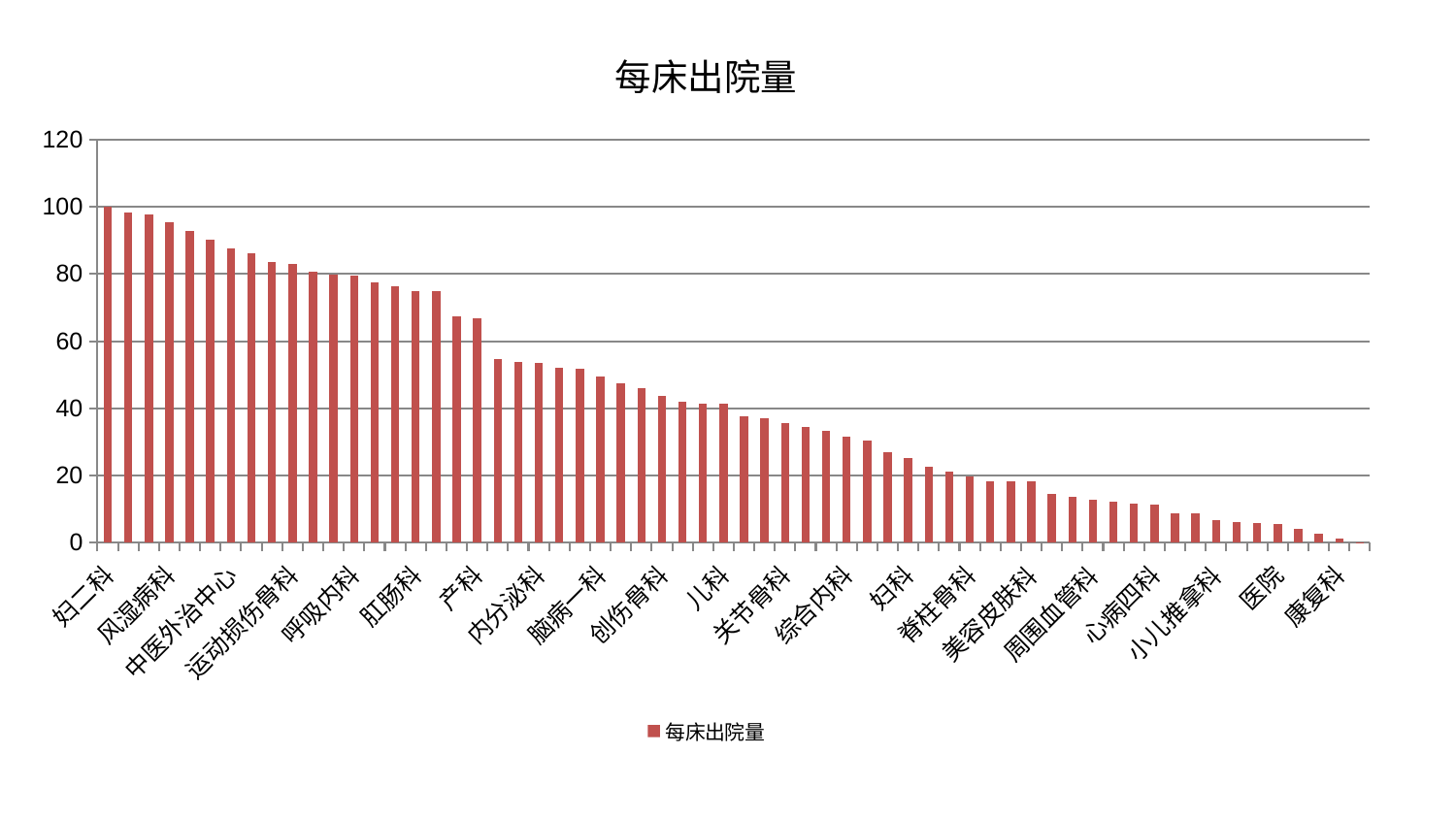

### Chart: 每床出院量

| Category | 每床出院量 |
|---|---|
| 妇二科 | 99.94397586328228 |
| 心血管内科 | 98.35935056767863 |
| 血液科 | 97.72492846045708 |
| 风湿病科 | 95.28248935910213 |
| 微创骨科 | 92.77703562942649 |
| 肿瘤内科 | 90.34709279316742 |
| 中医外治中心 | 87.60170901770886 |
| 神经内科 | 86.03346958737161 |
| 老年医学科 | 83.61916864934965 |
| 运动损伤骨科 | 82.8530755694858 |
| 眼科 | 80.5522051128492 |
| 中医经典科 | 79.91075082843165 |
| 呼吸内科 | 79.66354055238195 |
| 小儿骨科 | 77.52946037154543 |
| 骨科 | 76.28297960129436 |
| 肛肠科 | 74.92392304307963 |
| 肾病科 | 74.77376504738737 |
| 东区重症医学科 | 67.40569142934842 |
| 产科 | 66.86341775354781 |
| 东区肾病科 | 54.7385460405754 |
| 泌尿外科 | 53.73837416135321 |
| 内分泌科 | 53.523201018188615 |
| 心病二科 | 52.12175482171728 |
| 消化内科 | 51.78145224069426 |
| 脑病一科 | 49.522380592504156 |
| 针灸科 | 47.32380729576491 |
| 显微骨科 | 45.994222984124235 |
| 创伤骨科 | 43.55722972550771 |
| 耳鼻喉科 | 41.860620526107525 |
| 脑病二科 | 41.46765656403413 |
| 儿科 | 41.26945747915918 |
| 西区重症医学科 | 37.51261639909678 |
| 重症医学科 | 37.18336348152489 |
| 关节骨科 | 35.70191747406777 |
| 肝胆外科 | 34.37956479087991 |
| 肾脏内科 | 33.23162147085657 |
| 综合内科 | 31.618336289406756 |
| 男科 | 30.320388907052596 |
| 脑病三科 | 26.84042072545456 |
| 妇科 | 25.174382219049598 |
| 乳腺甲状腺外科 | 22.56334141633034 |
| 皮肤科 | 21.063035254239427 |
| 脊柱骨科 | 19.66649398071809 |
| 胸外科 | 18.321029608977724 |
| 心病三科 | 18.320104382460258 |
| 美容皮肤科 | 18.190536344470033 |
| 推拿科 | 14.637915693806502 |
| 妇科妇二科合并 | 13.631802314147269 |
| 周围血管科 | 12.804846975157425 |
| 神经外科 | 12.319477976766603 |
| 心病一科 | 11.596649398659565 |
| 心病四科 | 11.319295807261366 |
| 脾胃病科 | 8.671424362240398 |
| 身心医学科 | 8.583635035904491 |
| 小儿推拿科 | 6.752563832822678 |
| 口腔科 | 6.099481060268563 |
| 肝病科 | 5.928073037583381 |
| 医院 | 5.683635398801634 |
| 治未病中心 | 4.056064210727506 |
| 普通外科 | 2.555264877114638 |
| 康复科 | 1.1306151489732352 |
| 脾胃科消化科合并 | 0.0037540283407855313 |
204